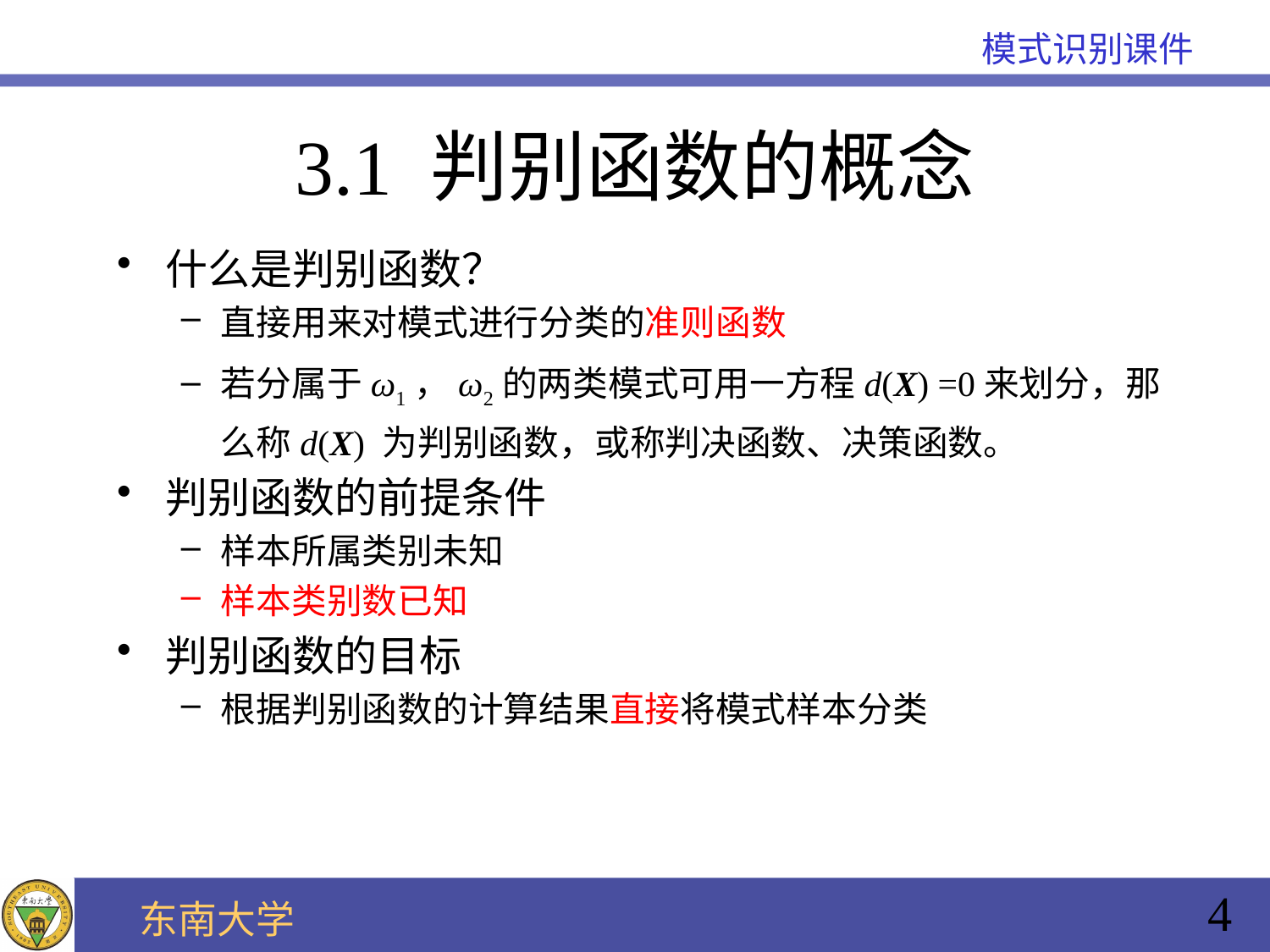

# 3.1 判别函数的概念
什么是判别函数？
直接用来对模式进行分类的准则函数
若分属于ω1，ω2的两类模式可用一方程d(X) =0来划分，那么称d(X) 为判别函数，或称判决函数、决策函数。
判别函数的前提条件
样本所属类别未知
样本类别数已知
判别函数的目标
根据判别函数的计算结果直接将模式样本分类
4